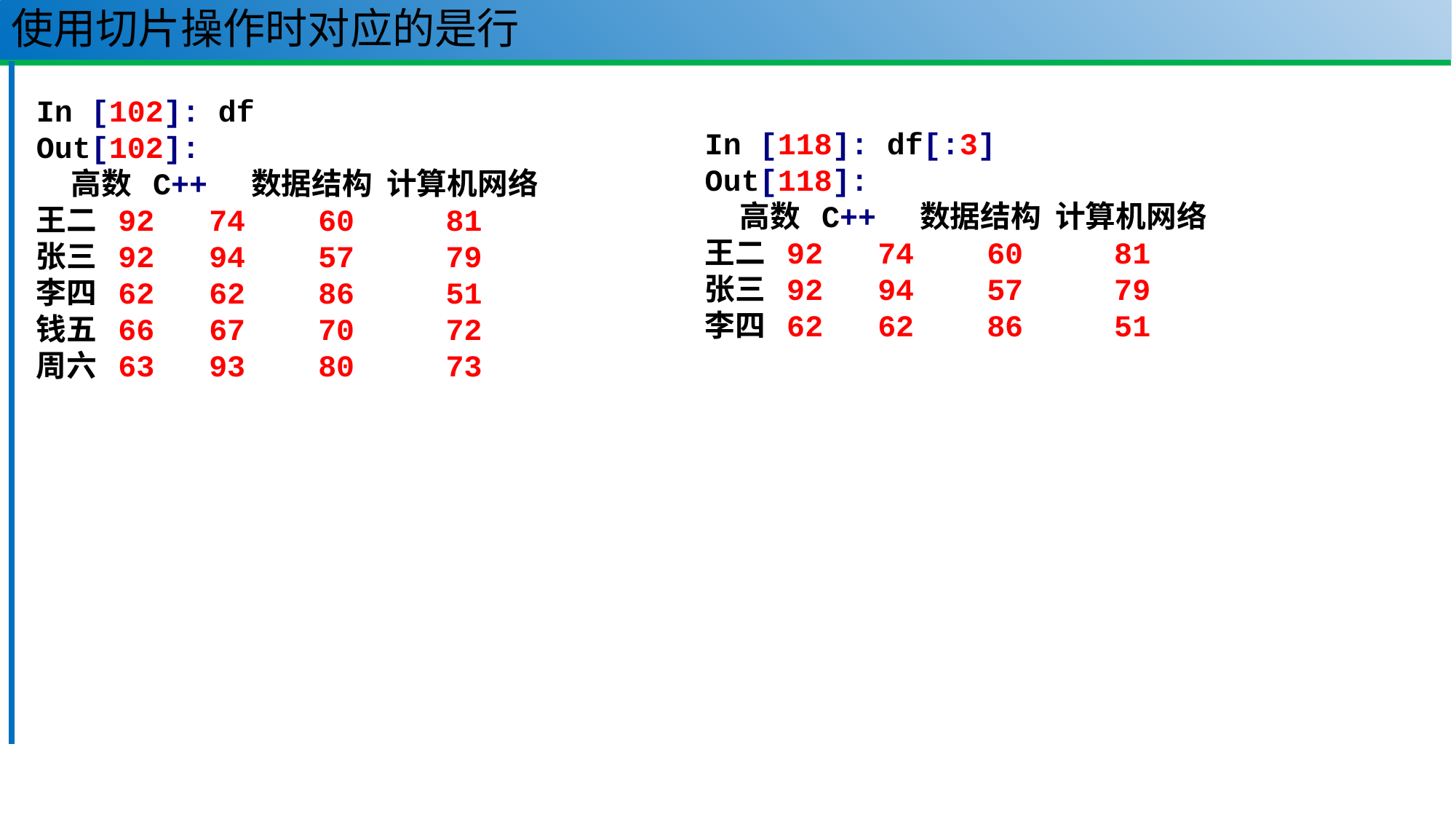

# 使用切片操作时对应的是行
In [102]: df
Out[102]:
    高数  C++  数据结构  计算机网络
王二  92   74    60     81
张三  92   94    57     79
李四  62   62    86     51
钱五  66   67    70     72
周六  63   93    80     73
In [118]: df[:3]
Out[118]:
    高数  C++  数据结构  计算机网络
王二  92   74    60     81
张三  92   94    57     79
李四  62   62    86     51